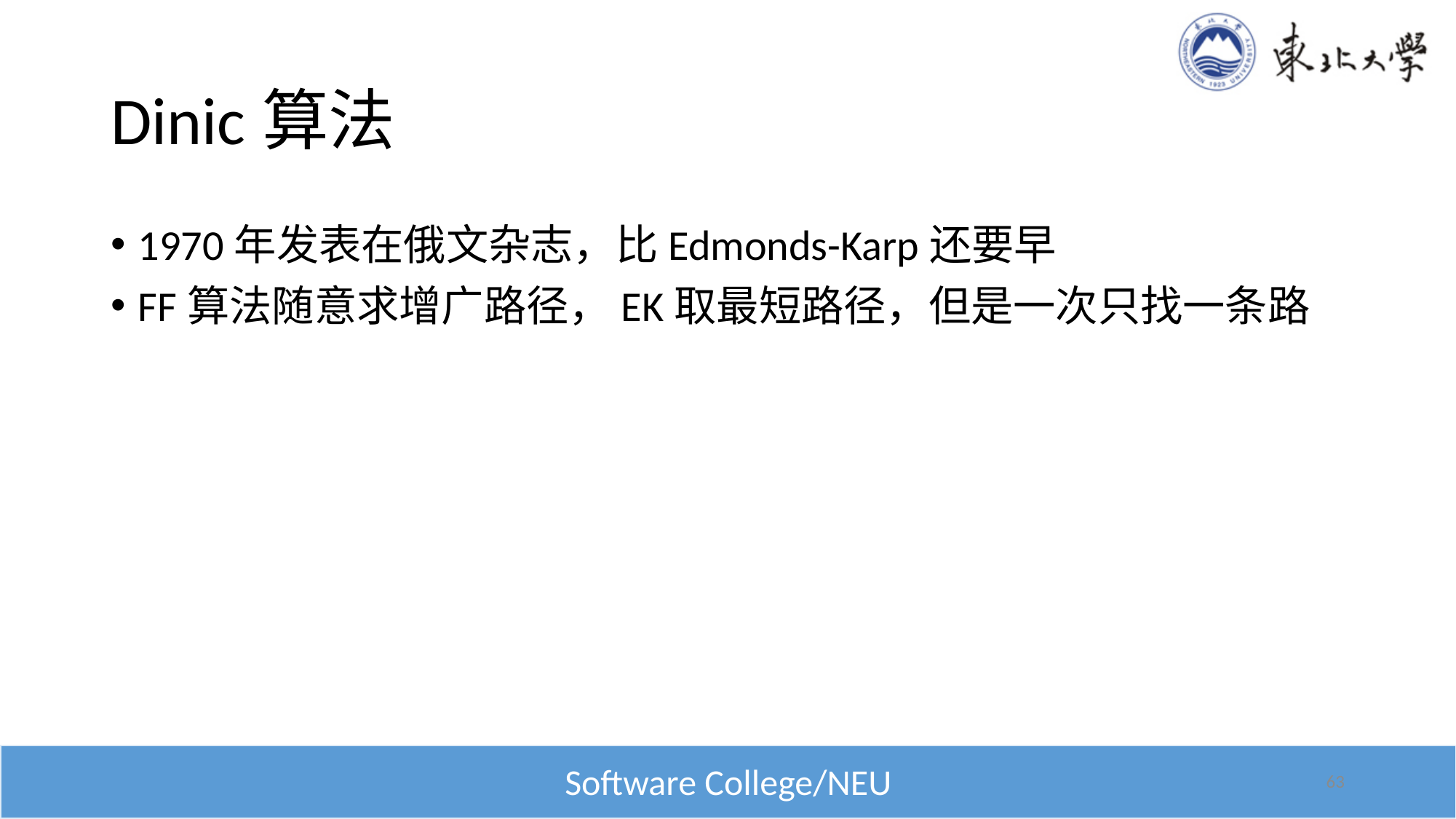

# Dinic算法
1970年发表在俄文杂志，比Edmonds-Karp还要早
FF算法随意求增广路径，EK取最短路径，但是一次只找一条路